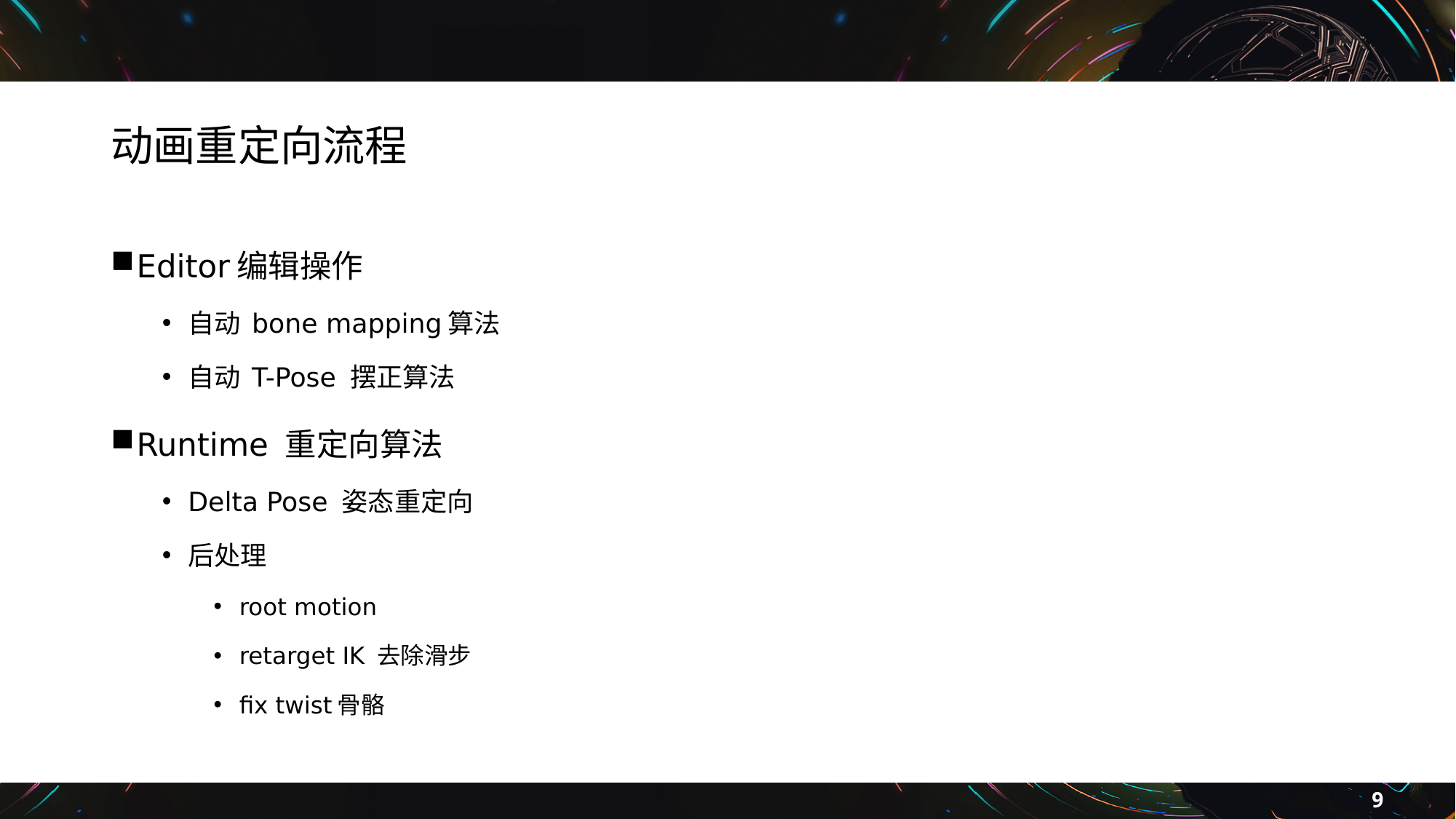

# 动画重定向流程
Editor编辑操作
自动 bone mapping算法
自动 T-Pose 摆正算法
Runtime 重定向算法
Delta Pose 姿态重定向
后处理
root motion
retarget IK 去除滑步
fix twist骨骼

9